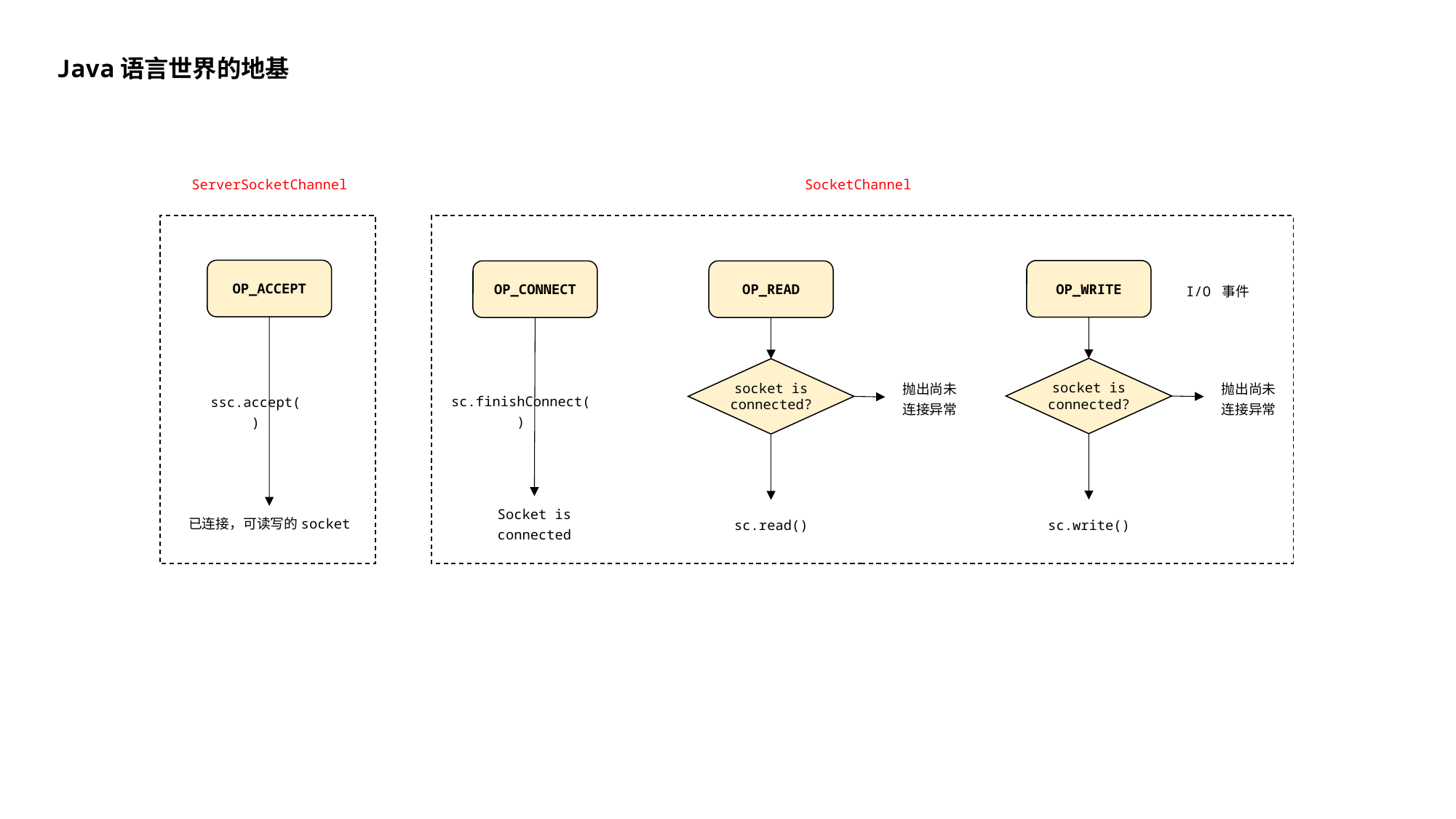

Java语言世界的地基
SocketChannel
ServerSocketChannel

OP_ACCEPT
ssc.accept()
已连接，可读写的socket
OP_WRITE

socket is connected?
抛出尚未连接异常
sc.write()
OP_CONNECT
sc.finishConnect()
Socket is connected
OP_READ

socket is connected?
抛出尚未连接异常
sc.read()
I/O 事件